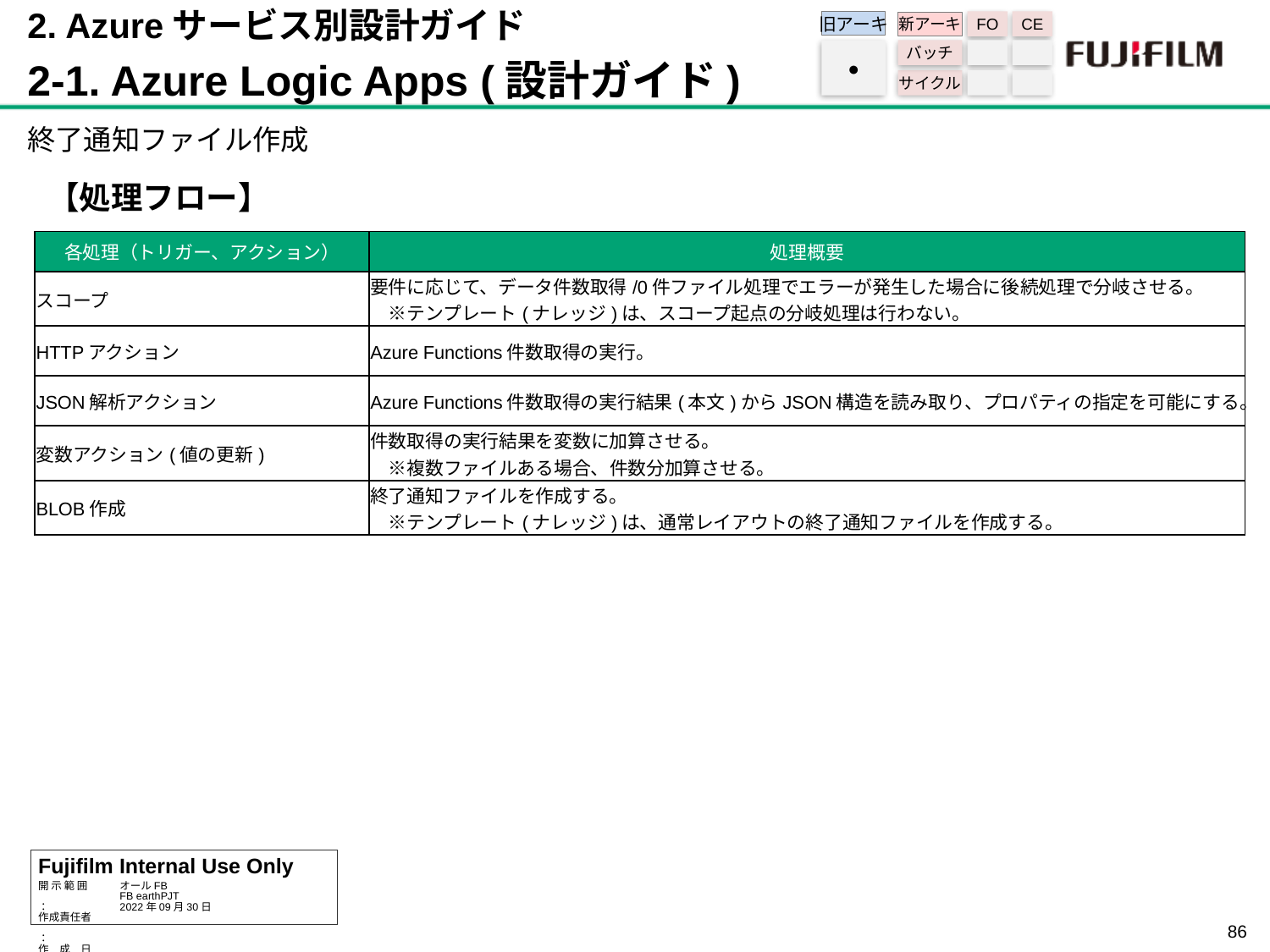

2. Azureサービス別設計ガイド
2-1. Azure Logic Apps (設計ガイド)
旧アーキ
FO
CE
新アーキ
バッチ

サイクル

●
終了通知ファイル作成

【処理フロー】

| 各処理（トリガー、アクション） | 処理概要 |
| --- | --- |
| スコープ | 要件に応じて、データ件数取得/0件ファイル処理でエラーが発生した場合に後続処理で分岐させる。 　※テンプレート(ナレッジ)は、スコープ起点の分岐処理は行わない。 |
| HTTPアクション | Azure Functions件数取得の実行。 |
| JSON解析アクション | Azure Functions件数取得の実行結果(本文)からJSON構造を読み取り、プロパティの指定を可能にする。 |
| 変数アクション(値の更新) | 件数取得の実行結果を変数に加算させる。 　※複数ファイルある場合、件数分加算させる。 |
| BLOB作成 | 終了通知ファイルを作成する。 　※テンプレート(ナレッジ)は、通常レイアウトの終了通知ファイルを作成する。 |
86